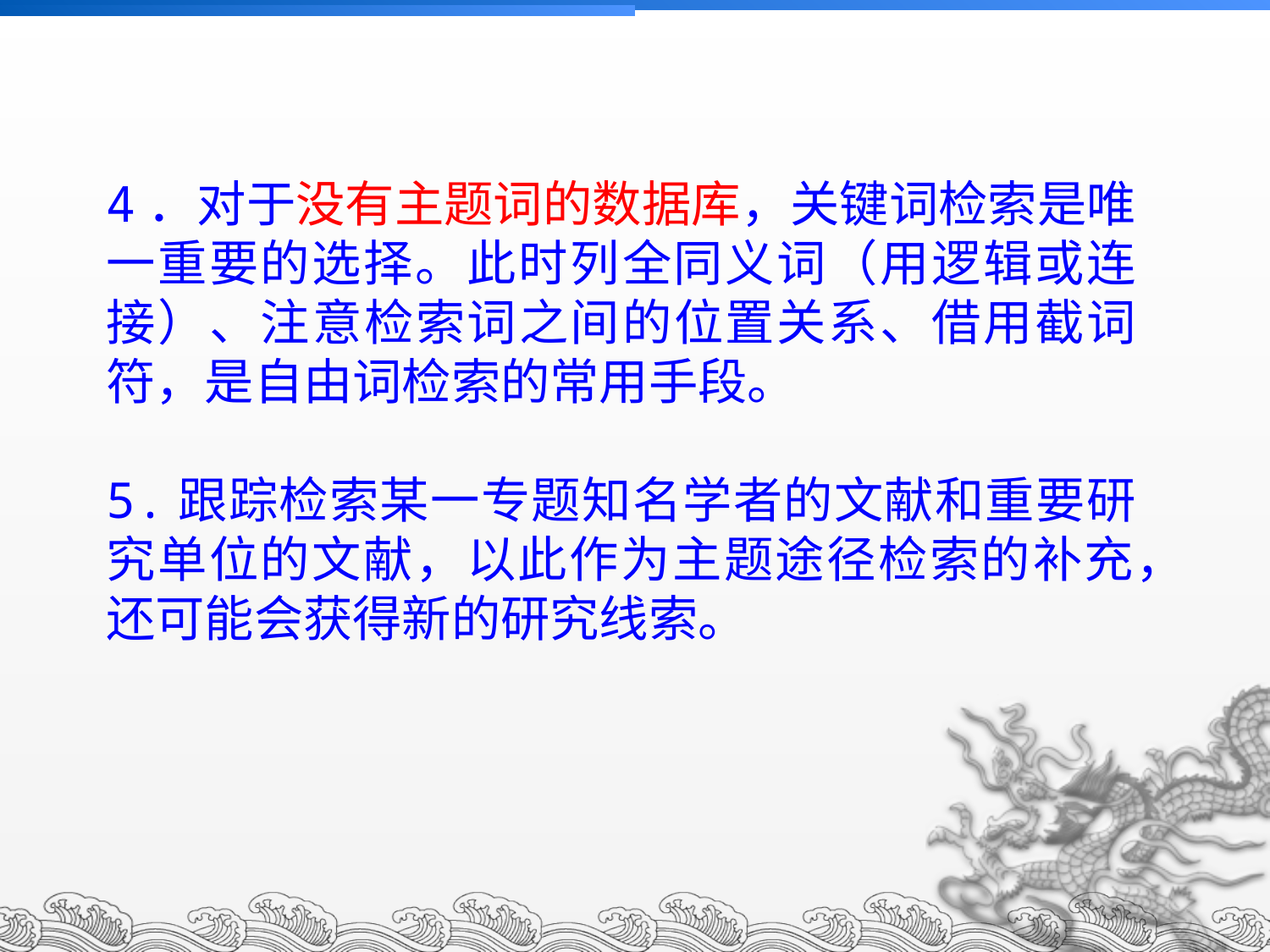

4．对于没有主题词的数据库，关键词检索是唯一重要的选择。此时列全同义词（用逻辑或连接）、注意检索词之间的位置关系、借用截词符，是自由词检索的常用手段。

5.跟踪检索某一专题知名学者的文献和重要研究单位的文献，以此作为主题途径检索的补充，还可能会获得新的研究线索。